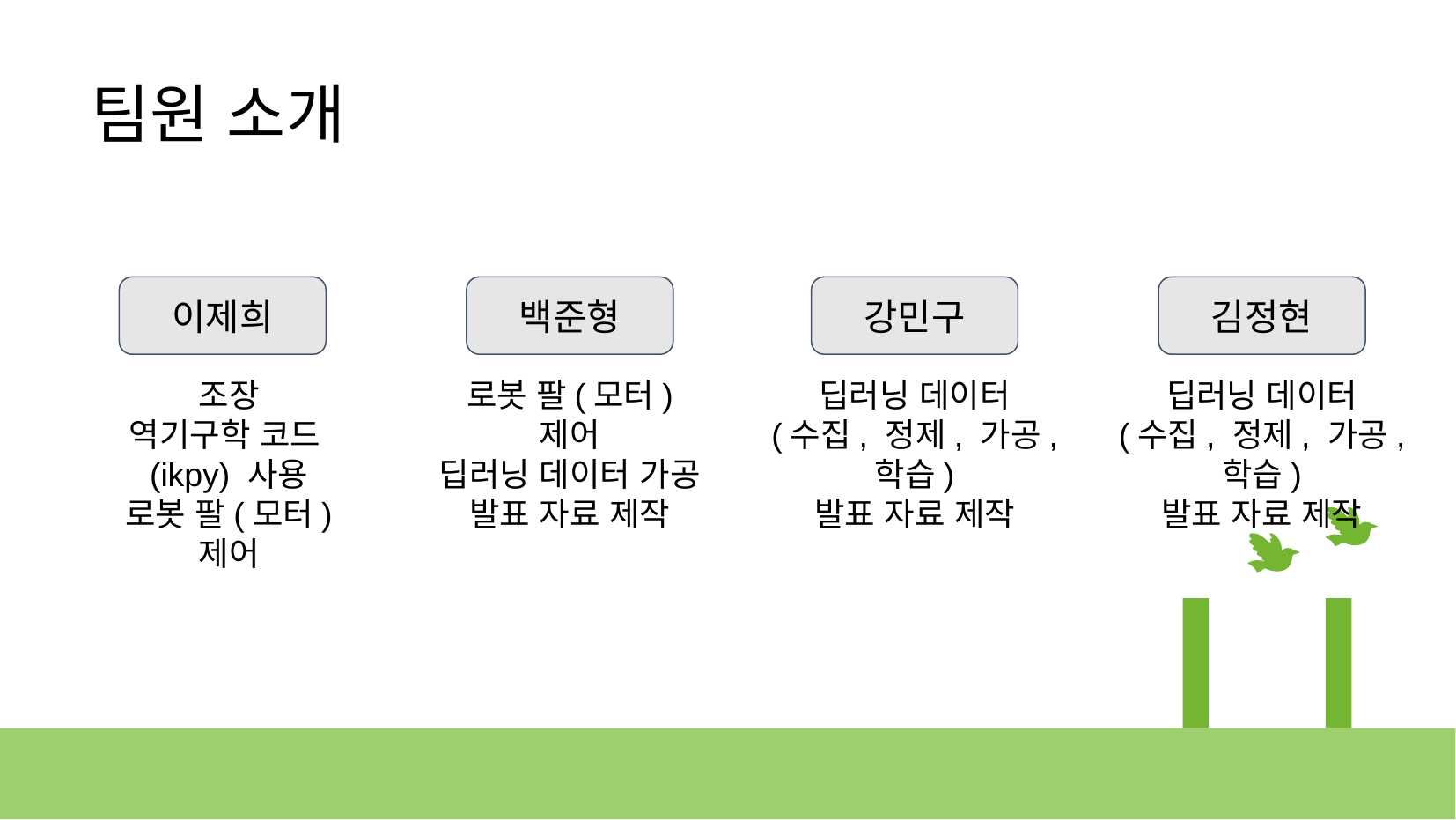

팀원 소개
이제희
백준형
강민구
김정현
조장
역기구학 코드(ikpy) 사용
로봇 팔(모터) 제어
로봇 팔(모터) 제어
딥러닝 데이터 가공
발표 자료 제작
딥러닝 데이터
(수집, 정제, 가공, 학습)
발표 자료 제작
딥러닝 데이터
(수집, 정제, 가공, 학습)
발표 자료 제작